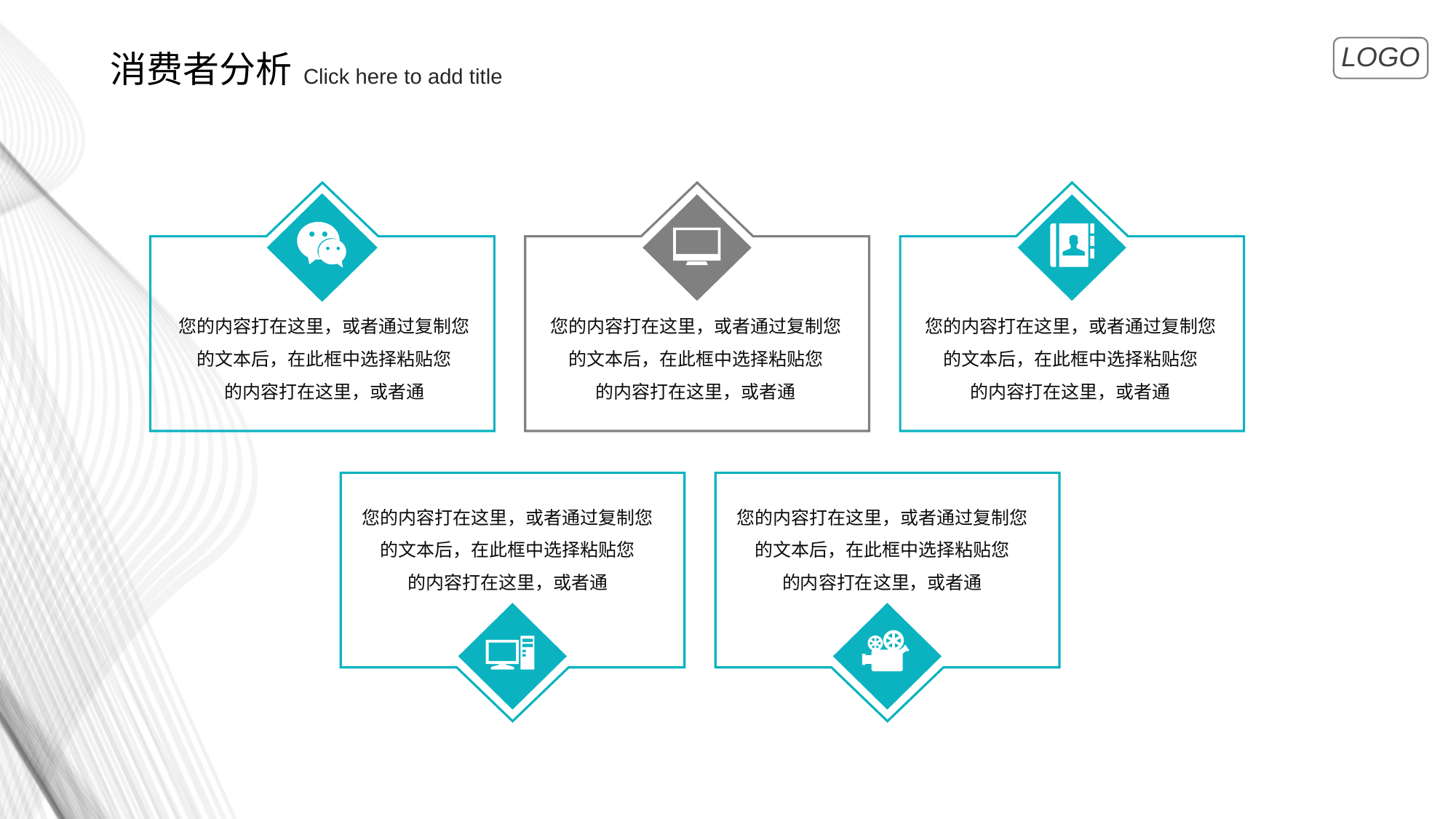

消费者分析
Click here to add title

您的内容打在这里，或者通过复制您的文本后，在此框中选择粘贴您
的内容打在这里，或者通

您的内容打在这里，或者通过复制您的文本后，在此框中选择粘贴您
的内容打在这里，或者通

您的内容打在这里，或者通过复制您的文本后，在此框中选择粘贴您
的内容打在这里，或者通

您的内容打在这里，或者通过复制您的文本后，在此框中选择粘贴您
的内容打在这里，或者通

您的内容打在这里，或者通过复制您的文本后，在此框中选择粘贴您
的内容打在这里，或者通